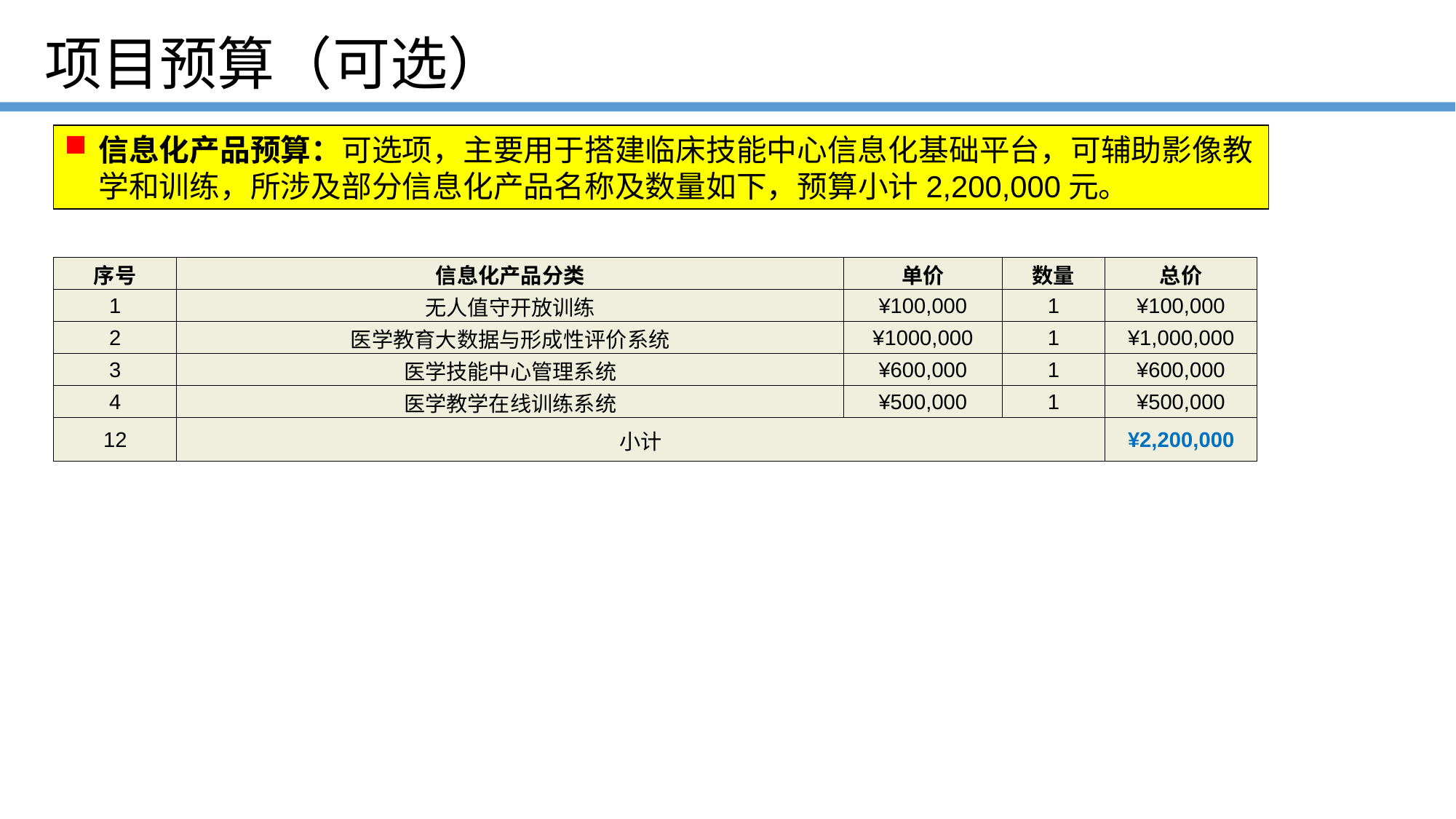

# 项目预算（可选）
信息化产品预算：可选项，主要用于搭建临床技能中心信息化基础平台，可辅助影像教学和训练，所涉及部分信息化产品名称及数量如下，预算小计2,200,000元。
| 序号 | 信息化产品分类 | 单价 | 数量 | 总价 |
| --- | --- | --- | --- | --- |
| 1 | 无人值守开放训练 | ¥100,000 | 1 | ¥100,000 |
| 2 | 医学教育大数据与形成性评价系统 | ¥1000,000 | 1 | ¥1,000,000 |
| 3 | 医学技能中心管理系统 | ¥600,000 | 1 | ¥600,000 |
| 4 | 医学教学在线训练系统 | ¥500,000 | 1 | ¥500,000 |
| 12 | 小计 |  |  | ¥2,200,000 |